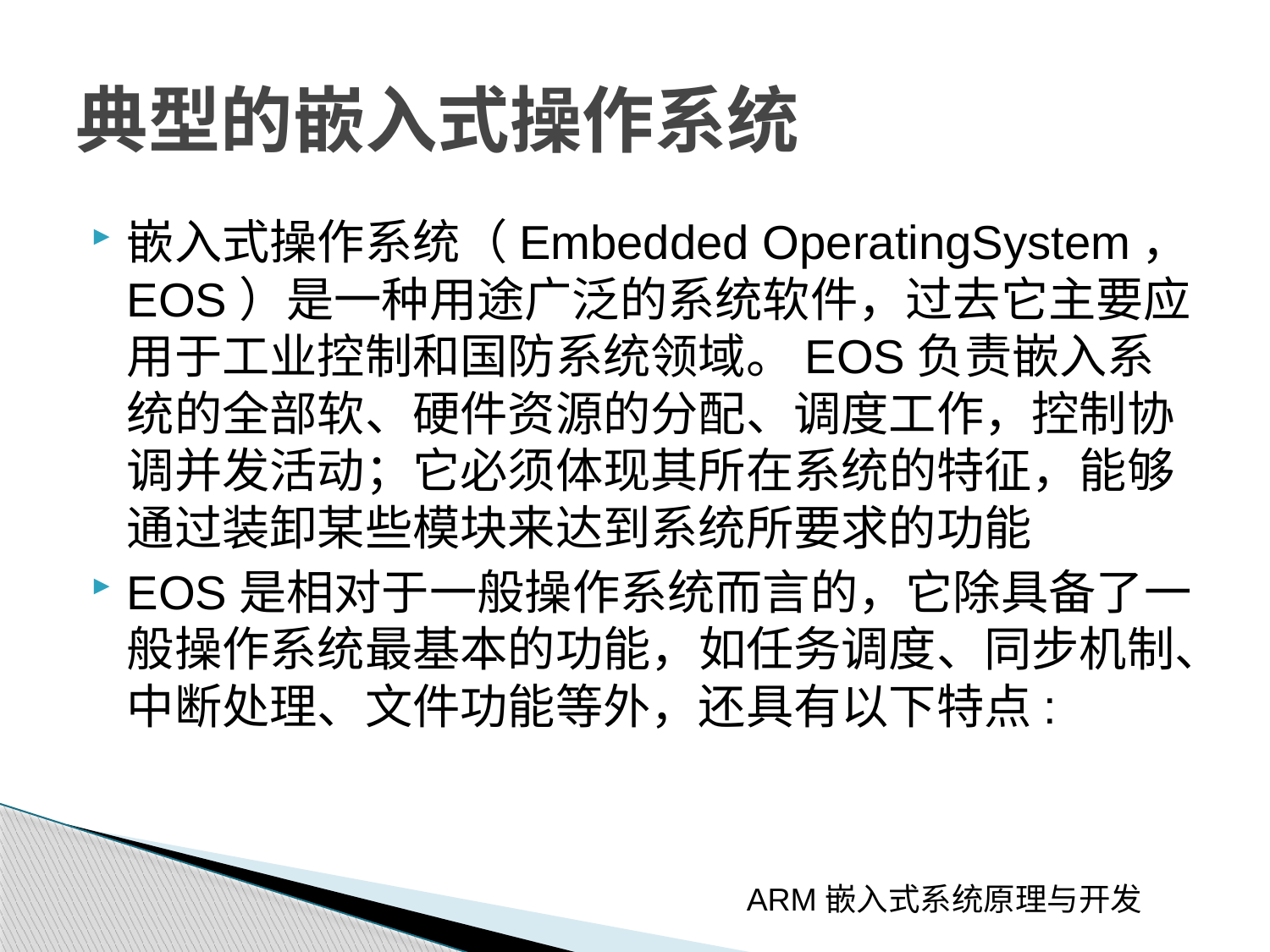

# 典型的嵌入式操作系统
嵌入式操作系统（Embedded OperatingSystem，EOS）是一种用途广泛的系统软件，过去它主要应用于工业控制和国防系统领域。EOS负责嵌入系统的全部软、硬件资源的分配、调度工作，控制协调并发活动；它必须体现其所在系统的特征，能够通过装卸某些模块来达到系统所要求的功能
EOS是相对于一般操作系统而言的，它除具备了一般操作系统最基本的功能，如任务调度、同步机制、中断处理、文件功能等外，还具有以下特点:
ARM嵌入式系统原理与开发